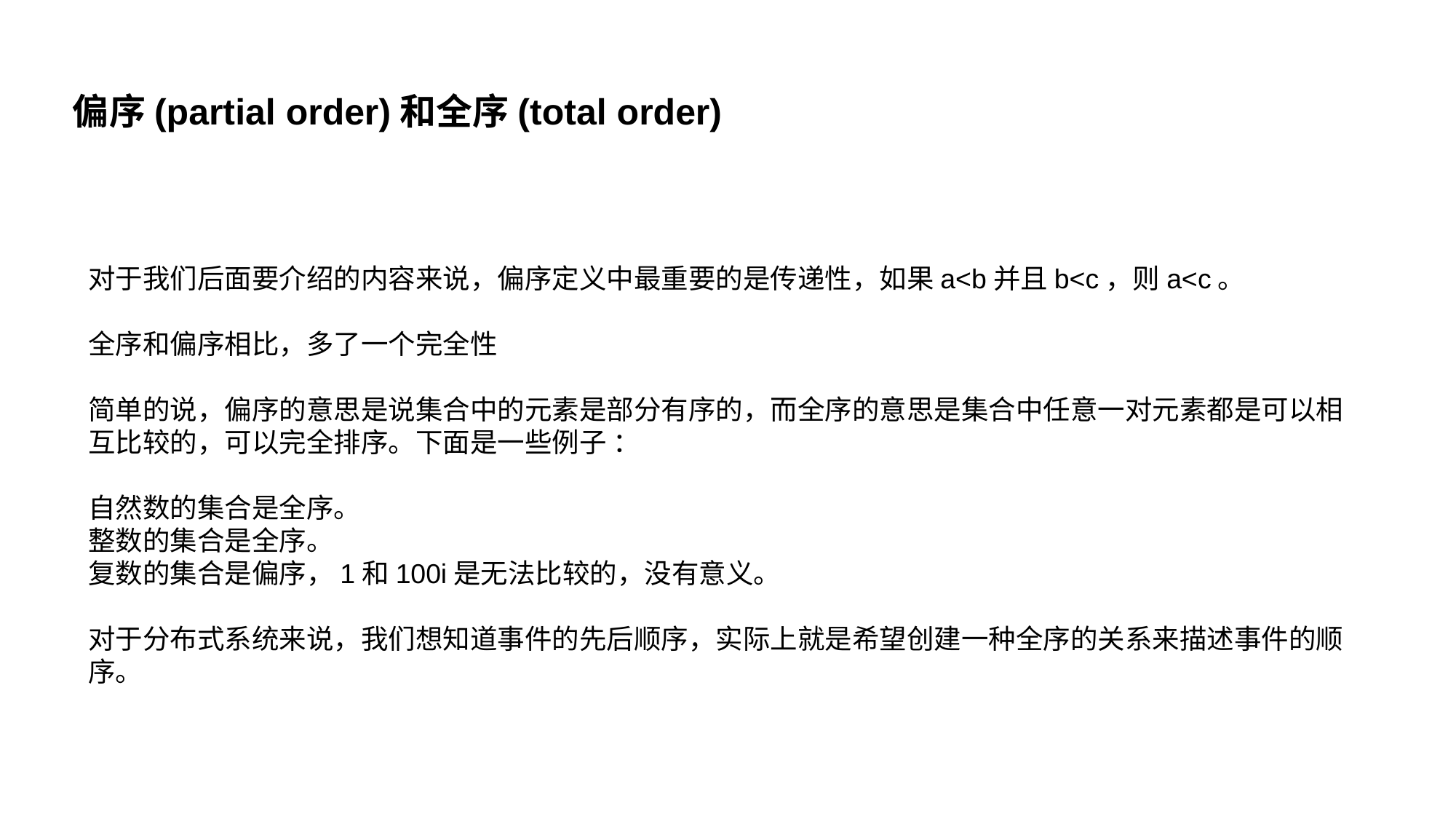

偏序(partial order)和全序(total order)
对于我们后面要介绍的内容来说，偏序定义中最重要的是传递性，如果a<b并且b<c，则a<c。

全序和偏序相比，多了一个完全性

简单的说，偏序的意思是说集合中的元素是部分有序的，而全序的意思是集合中任意一对元素都是可以相互比较的，可以完全排序。下面是一些例子 ：

自然数的集合是全序。
整数的集合是全序。
复数的集合是偏序，1和100i是无法比较的，没有意义。

对于分布式系统来说，我们想知道事件的先后顺序，实际上就是希望创建一种全序的关系来描述事件的顺序。